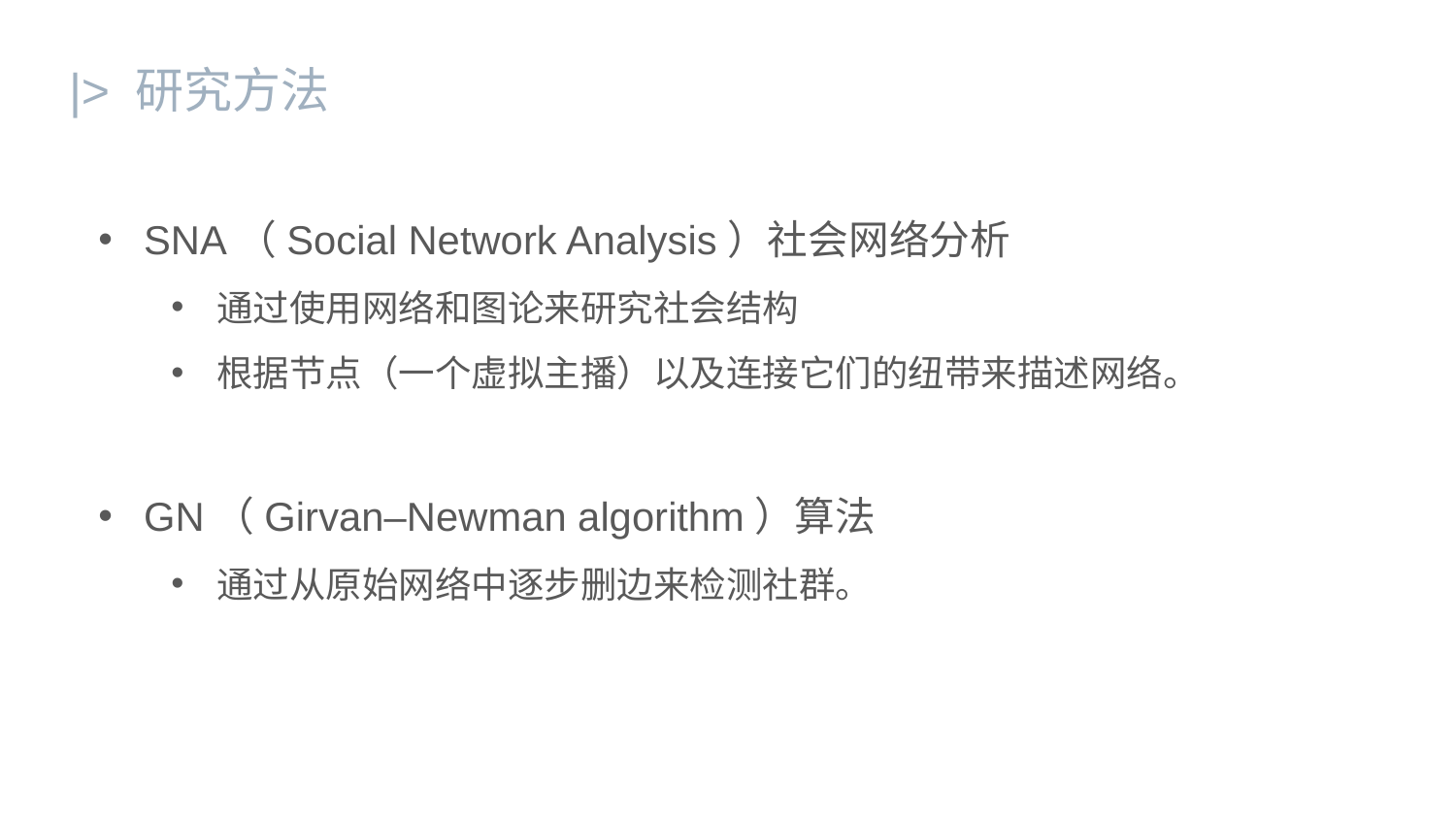

|> 研究方法
SNA（Social Network Analysis）社会网络分析
通过使用网络和图论来研究社会结构
根据节点（一个虚拟主播）以及连接它们的纽带来描述网络。

GN（Girvan–Newman algorithm）算法
通过从原始网络中逐步删边来检测社群。